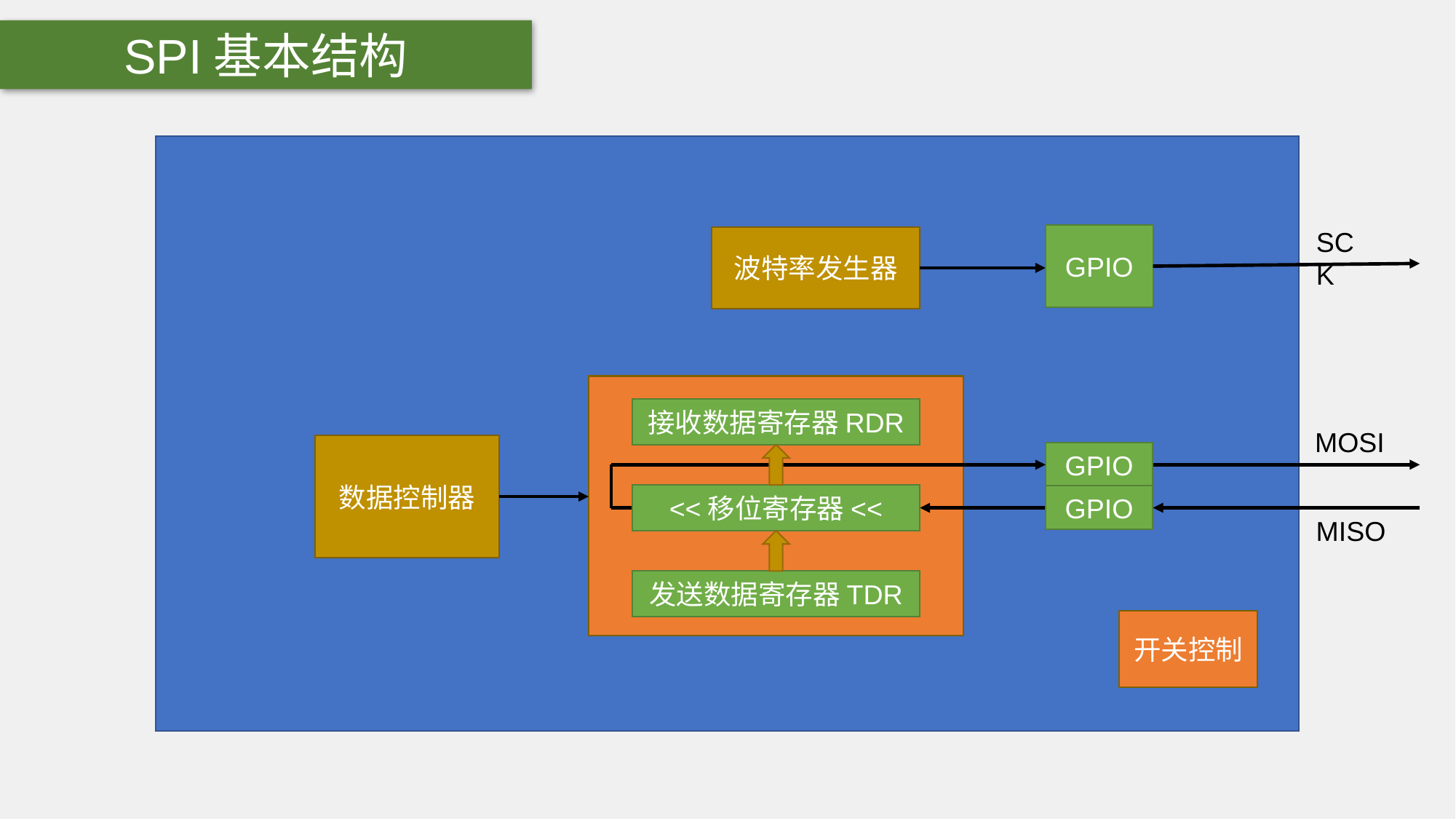

SPI基本结构

SCK
GPIO
波特率发生器

接收数据寄存器RDR
MOSI
数据控制器
GPIO

<<移位寄存器<<
GPIO
MISO

发送数据寄存器TDR
开关控制